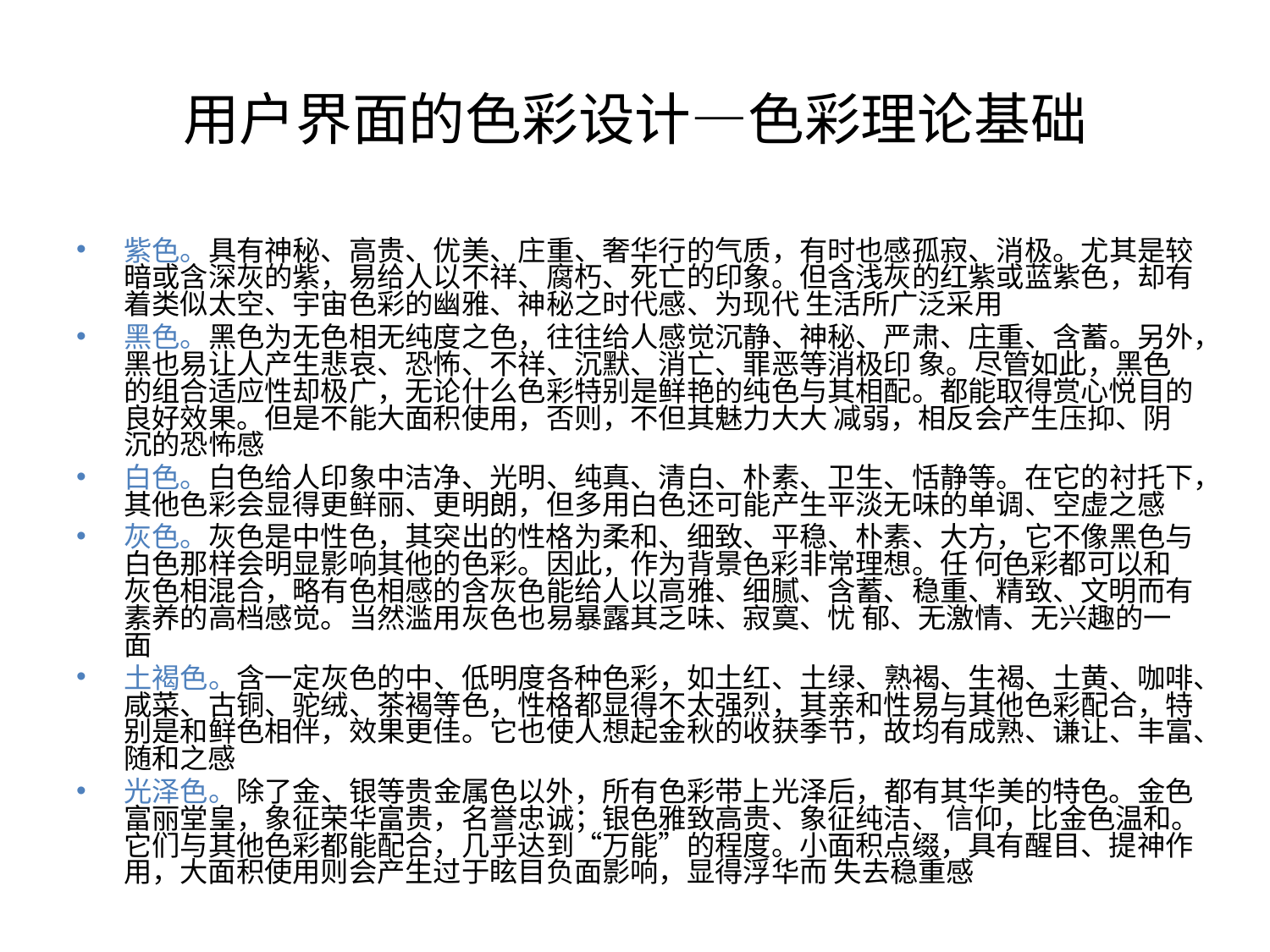

# 用户界面的色彩设计—色彩理论基础
紫色。具有神秘、高贵、优美、庄重、奢华行的气质，有时也感孤寂、消极。尤其是较暗或含深灰的紫，易给人以不祥、腐朽、死亡的印象。但含浅灰的红紫或蓝紫色，却有着类似太空、宇宙色彩的幽雅、神秘之时代感、为现代 生活所广泛采用
黑色。黑色为无色相无纯度之色，往往给人感觉沉静、神秘、严肃、庄重、含蓄。另外，黑也易让人产生悲哀、恐怖、不祥、沉默、消亡、罪恶等消极印 象。尽管如此，黑色的组合适应性却极广，无论什么色彩特别是鲜艳的纯色与其相配。都能取得赏心悦目的良好效果。但是不能大面积使用，否则，不但其魅力大大 减弱，相反会产生压抑、阴沉的恐怖感
白色。白色给人印象中洁净、光明、纯真、清白、朴素、卫生、恬静等。在它的衬托下，其他色彩会显得更鲜丽、更明朗，但多用白色还可能产生平淡无味的单调、空虚之感
灰色。灰色是中性色，其突出的性格为柔和、细致、平稳、朴素、大方，它不像黑色与白色那样会明显影响其他的色彩。因此，作为背景色彩非常理想。任 何色彩都可以和灰色相混合，略有色相感的含灰色能给人以高雅、细腻、含蓄、稳重、精致、文明而有素养的高档感觉。当然滥用灰色也易暴露其乏味、寂寞、忧 郁、无激情、无兴趣的一面
土褐色。含一定灰色的中、低明度各种色彩，如土红、土绿、熟褐、生褐、土黄、咖啡、咸菜、古铜、驼绒、茶褐等色，性格都显得不太强烈，其亲和性易与其他色彩配合，特别是和鲜色相伴，效果更佳。它也使人想起金秋的收获季节，故均有成熟、谦让、丰富、随和之感
光泽色。除了金、银等贵金属色以外，所有色彩带上光泽后，都有其华美的特色。金色富丽堂皇，象征荣华富贵，名誉忠诚；银色雅致高贵、象征纯洁、 信仰，比金色温和。它们与其他色彩都能配合，几乎达到“万能”的程度。小面积点缀，具有醒目、提神作用，大面积使用则会产生过于眩目负面影响，显得浮华而 失去稳重感